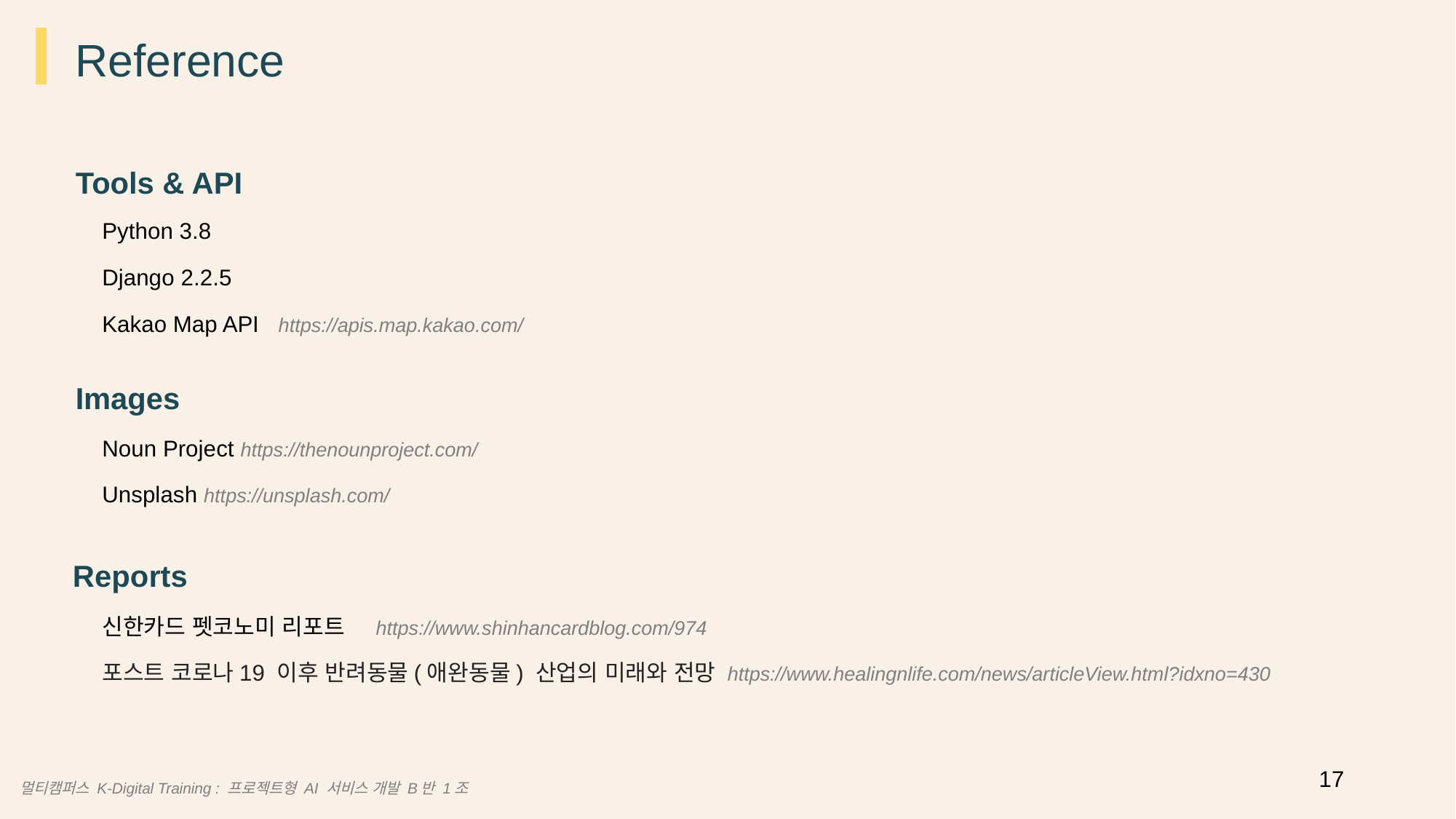

Reference
Tools & API
Python 3.8
Django 2.2.5
Kakao Map API   https://apis.map.kakao.com/
Images
Noun Project https://thenounproject.com/
Unsplash https://unsplash.com/
Reports
신한카드 펫코노미 리포트    https://www.shinhancardblog.com/974
포스트 코로나19 이후 반려동물(애완동물) 산업의 미래와 전망 https://www.healingnlife.com/news/articleView.html?idxno=430
17